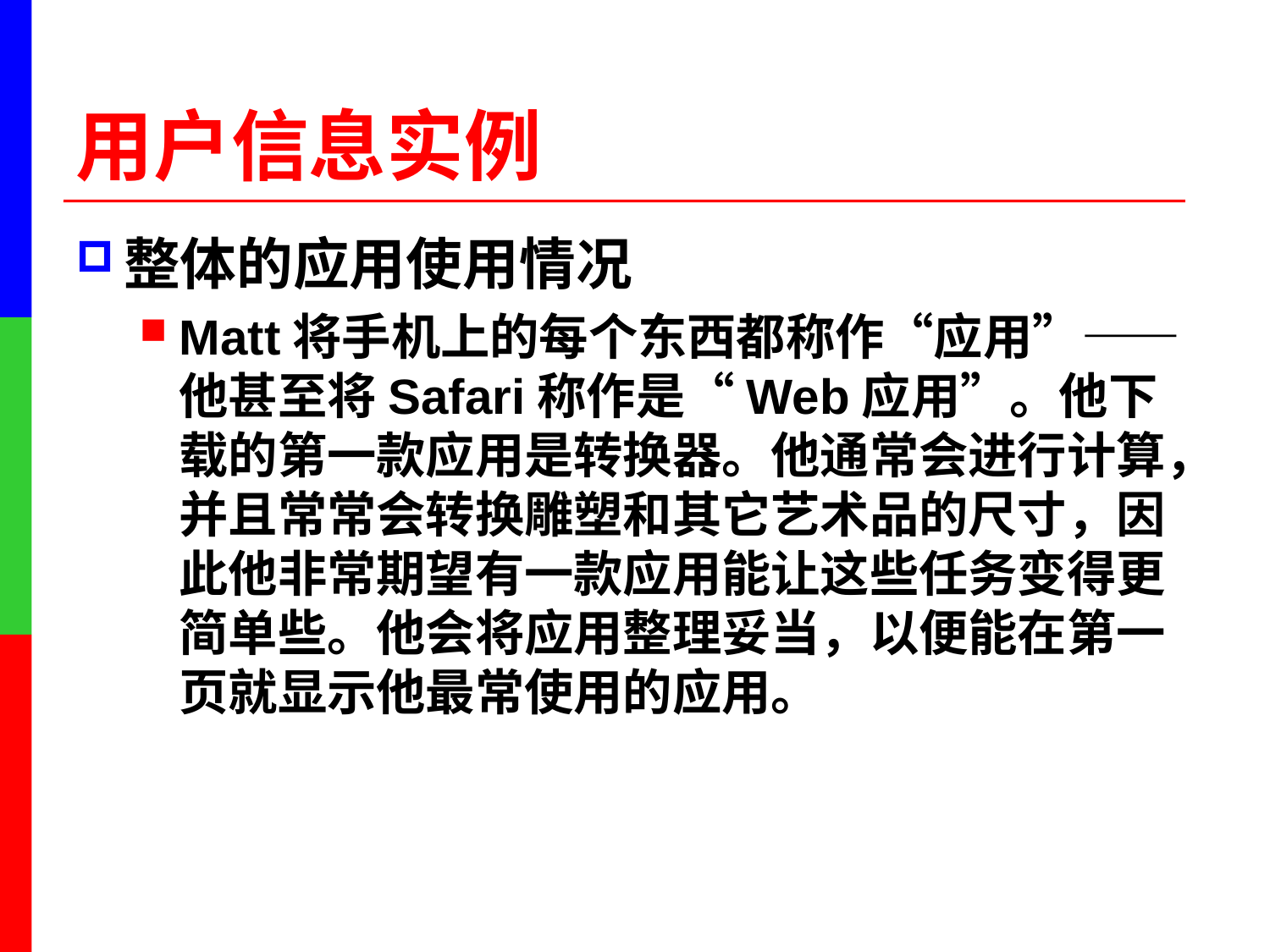

# 用户信息实例
整体的应用使用情况
Matt将手机上的每个东西都称作“应用”——他甚至将Safari称作是“Web应用”。他下载的第一款应用是转换器。他通常会进行计算，并且常常会转换雕塑和其它艺术品的尺寸，因此他非常期望有一款应用能让这些任务变得更简单些。他会将应用整理妥当，以便能在第一页就显示他最常使用的应用。